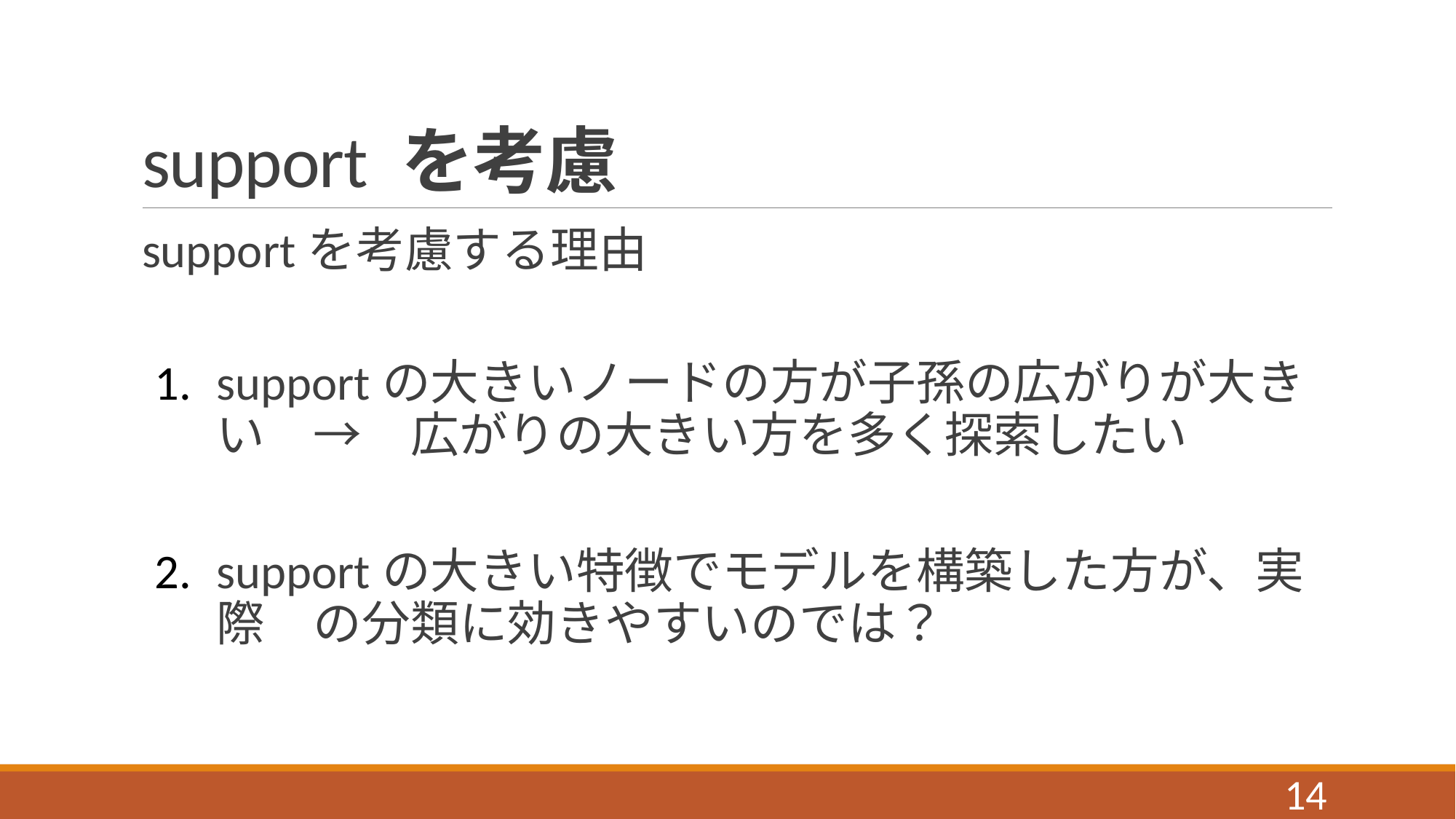

# support を考慮
supportを考慮する理由

supportの大きいノードの方が子孫の広がりが大きい　→　広がりの大きい方を多く探索したい

supportの大きい特徴でモデルを構築した方が、実際　の分類に効きやすいのでは？

14